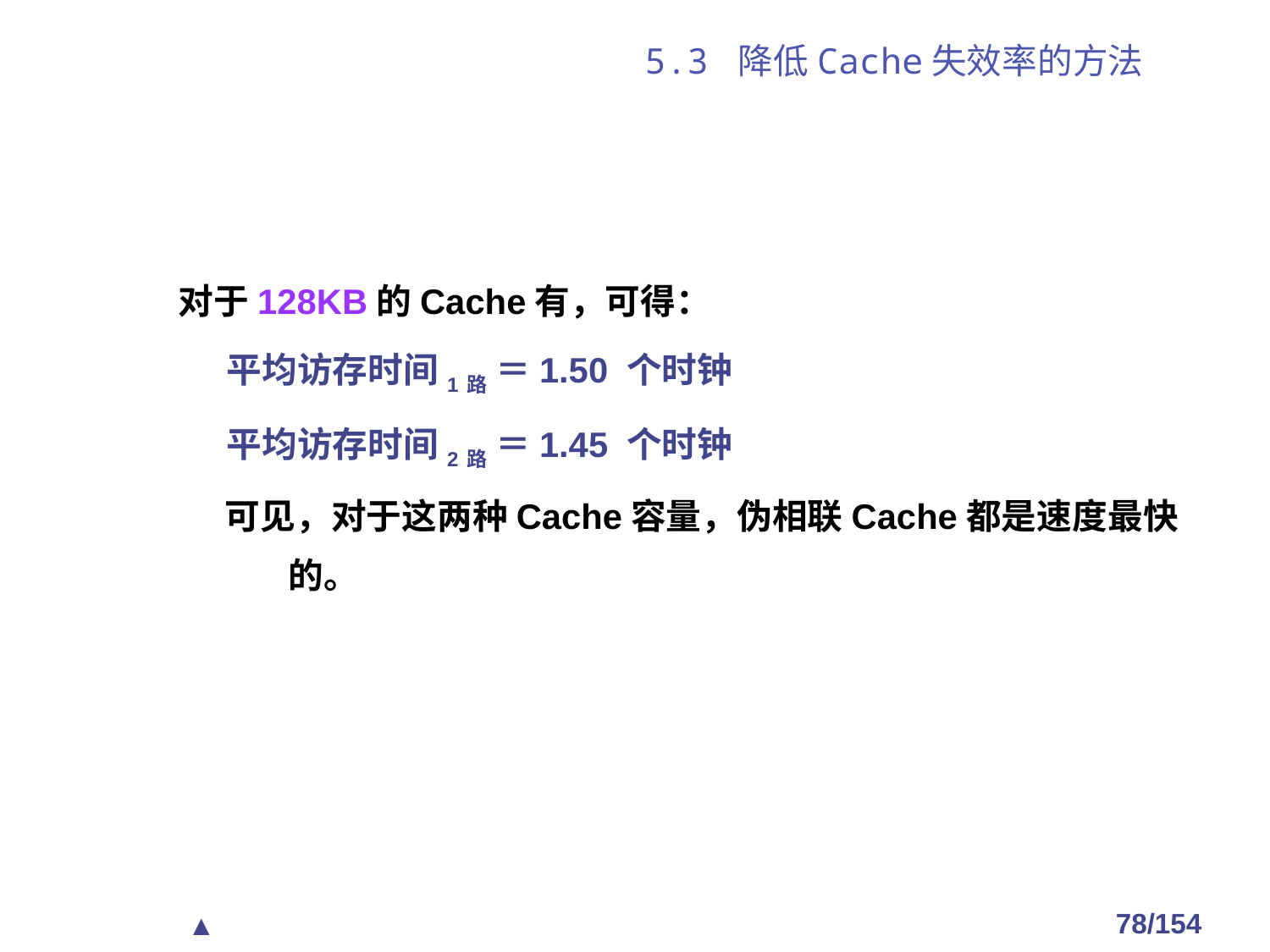

# 5.3 降低Cache失效率的方法
    对于128KB的Cache有，可得：
          平均访存时间1路 ＝1.50 个时钟
          平均访存时间2路 ＝1.45 个时钟
可见，对于这两种Cache容量，伪相联Cache都是速度最快的。